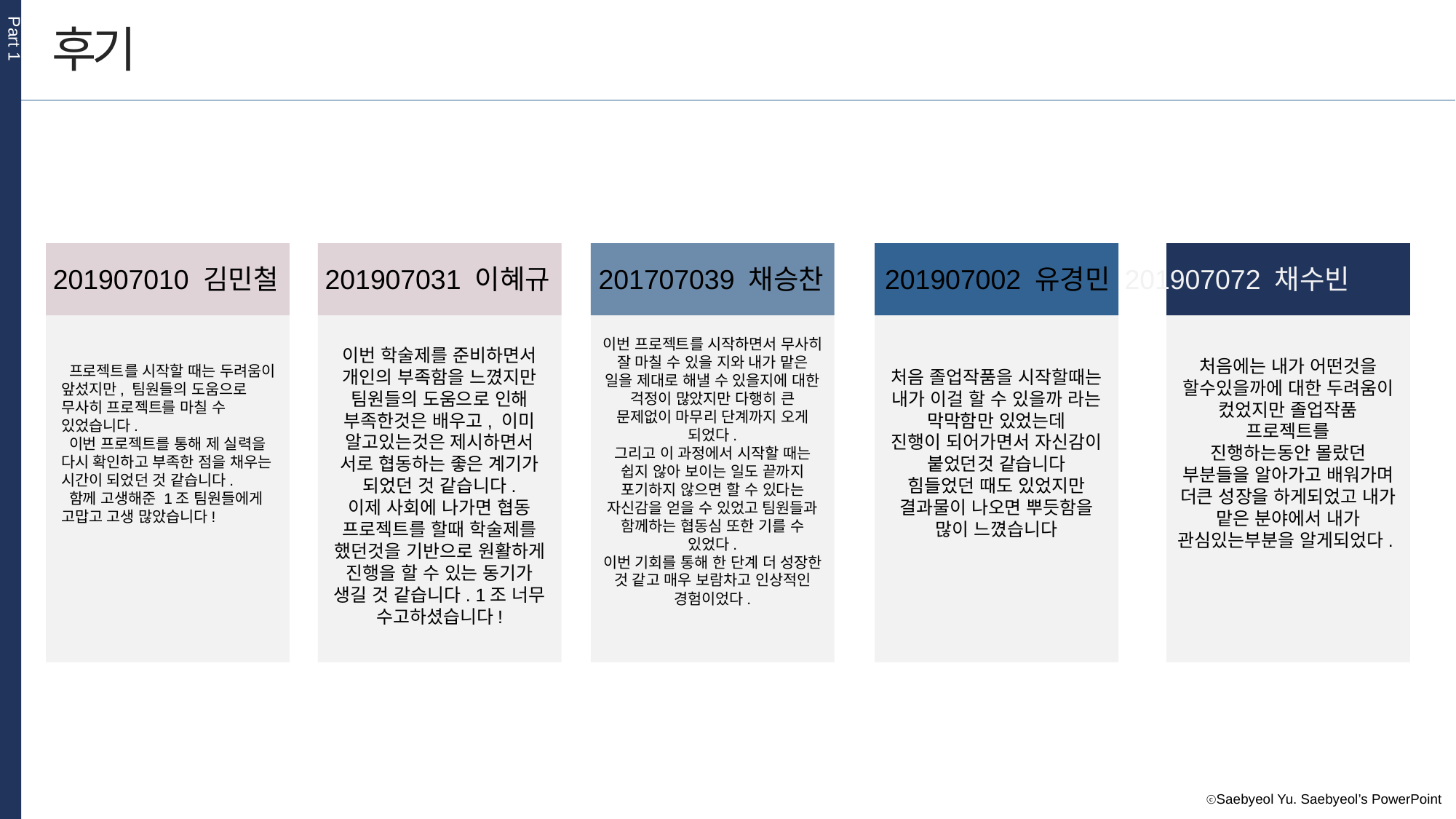

Part 1
후기

이번 학술제를 준비하면서 개인의 부족함을 느꼈지만 팀원들의 도움으로 인해 부족한것은 배우고, 이미 알고있는것은 제시하면서 서로 협동하는 좋은 계기가 되었던 것 같습니다.
이제 사회에 나가면 협동 프로젝트를 할때 학술제를 했던것을 기반으로 원활하게 진행을 할 수 있는 동기가 생길 것 같습니다. 1조 너무 수고하셨습니다!

이번 프로젝트를 시작하면서 무사히 잘 마칠 수 있을 지와 내가 맡은 일을 제대로 해낼 수 있을지에 대한 걱정이 많았지만 다행히 큰 문제없이 마무리 단계까지 오게 되었다.
그리고 이 과정에서 시작할 때는 쉽지 않아 보이는 일도 끝까지 포기하지 않으면 할 수 있다는 자신감을 얻을 수 있었고 팀원들과 함께하는 협동심 또한 기를 수 있었다.
이번 기회를 통해 한 단계 더 성장한 것 같고 매우 보람차고 인상적인 경험이었다.

처음 졸업작품을 시작할때는 내가 이걸 할 수 있을까 라는 막막함만 있었는데
진행이 되어가면서 자신감이 붙었던것 같습니다
힘들었던 때도 있었지만 결과물이 나오면 뿌듯함을 많이 느꼈습니다
처음에는 내가 어떤것을 할수있을까에 대한 두려움이 컸었지만 졸업작품 프로젝트를
진행하는동안 몰랐던 부분들을 알아가고 배워가며 더큰 성장을 하게되었고 내가 맡은 분야에서 내가 관심있는부분을 알게되었다.
201907010 김민철
201907031 이혜규
201707039 채승찬
201907002 유경민
201907072 채수빈
 프로젝트를 시작할 때는 두려움이 앞섰지만, 팀원들의 도움으로 무사히 프로젝트를 마칠 수 있었습니다.
 이번 프로젝트를 통해 제 실력을 다시 확인하고 부족한 점을 채우는 시간이 되었던 것 같습니다.
 함께 고생해준 1조 팀원들에게 고맙고 고생 많았습니다!